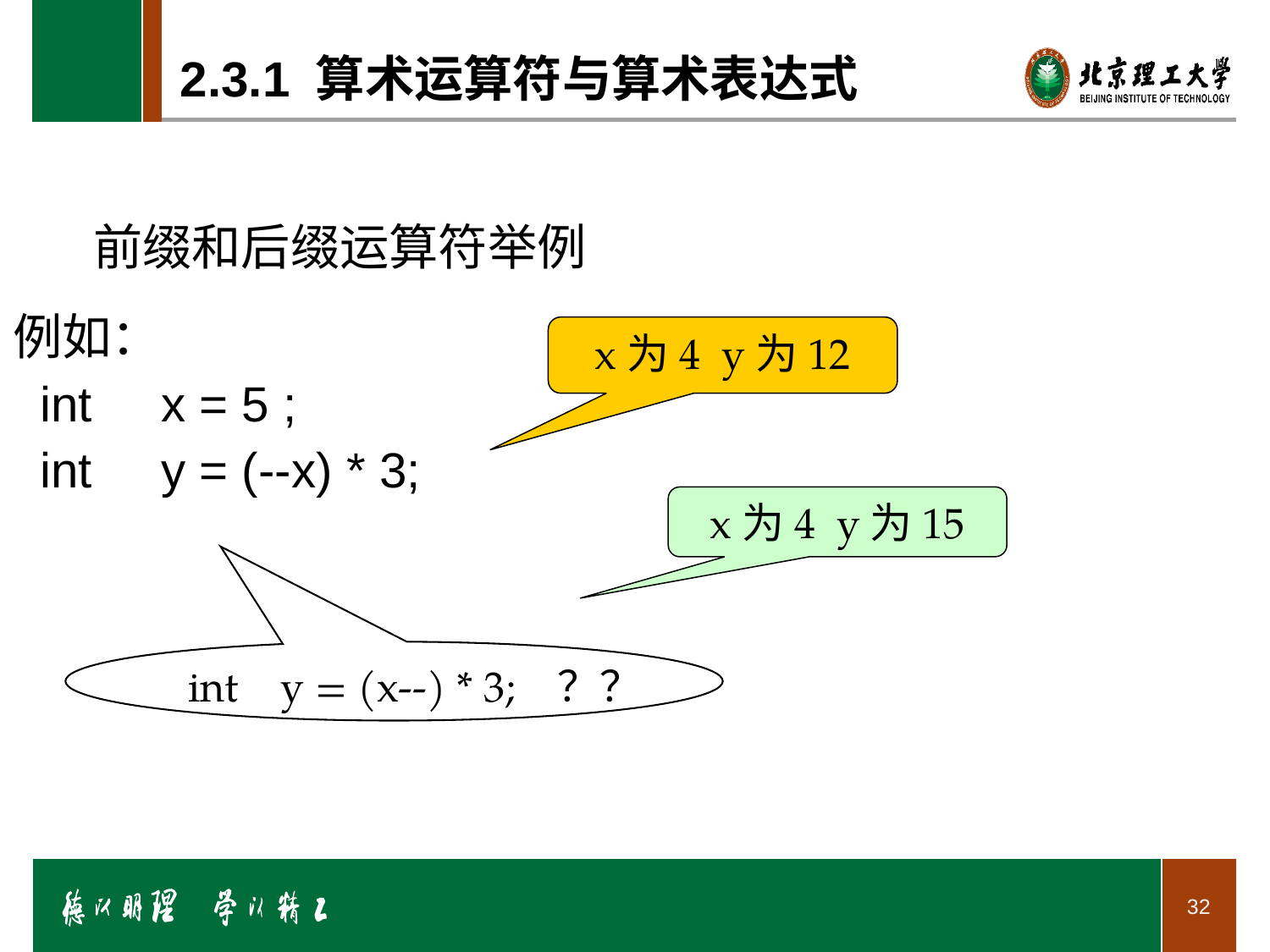

# 2.3.1 算术运算符与算术表达式
前缀和后缀运算符举例
例如：
  int     x = 5 ;
  int     y = (--x) * 3;
x为4  y为12
x为4  y为15
int    y = (x--) * 3;   ？？